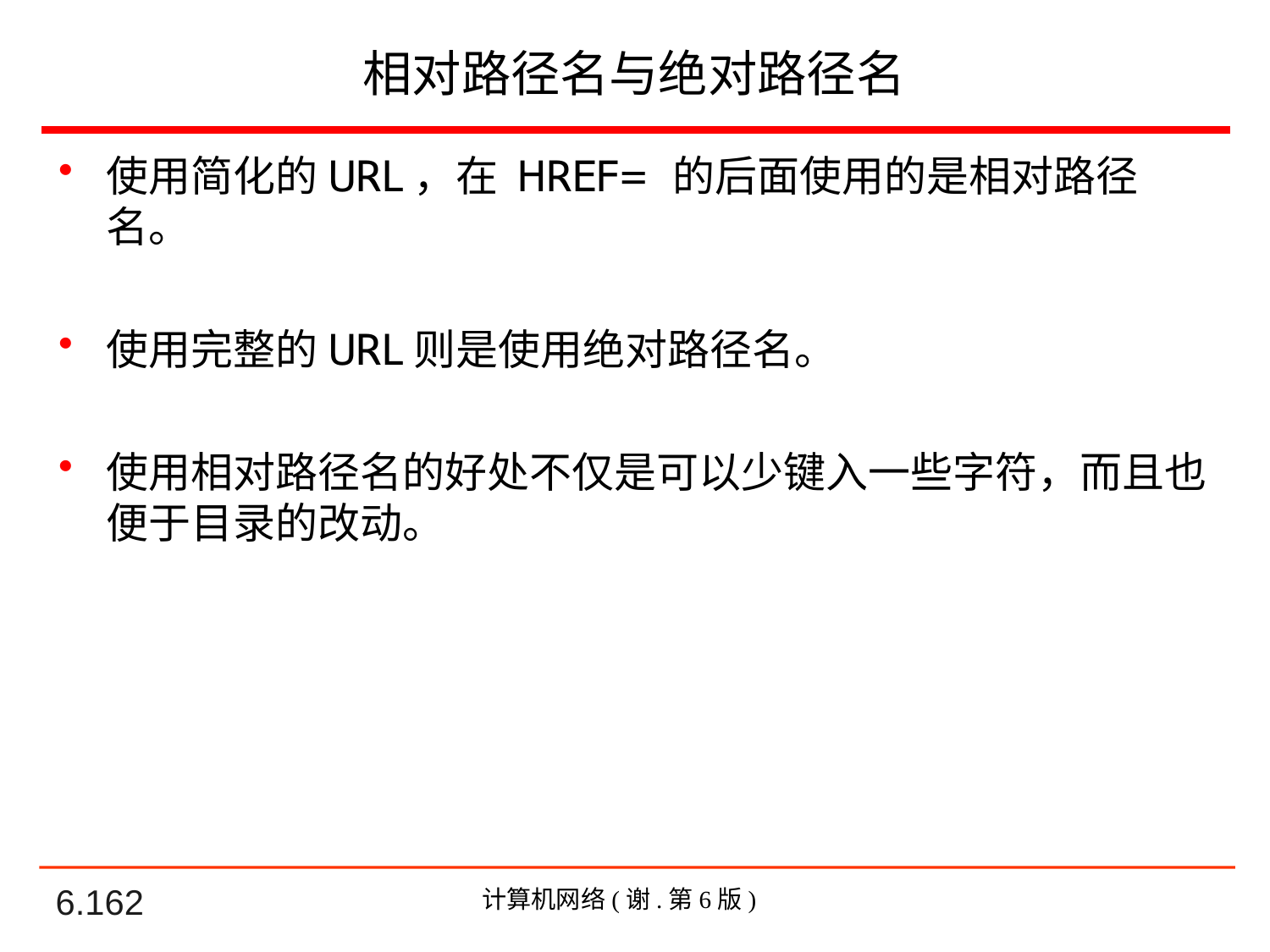

# 相对路径名与绝对路径名
使用简化的URL，在 HREF= 的后面使用的是相对路径名。

使用完整的URL则是使用绝对路径名。

使用相对路径名的好处不仅是可以少键入一些字符，而且也便于目录的改动。